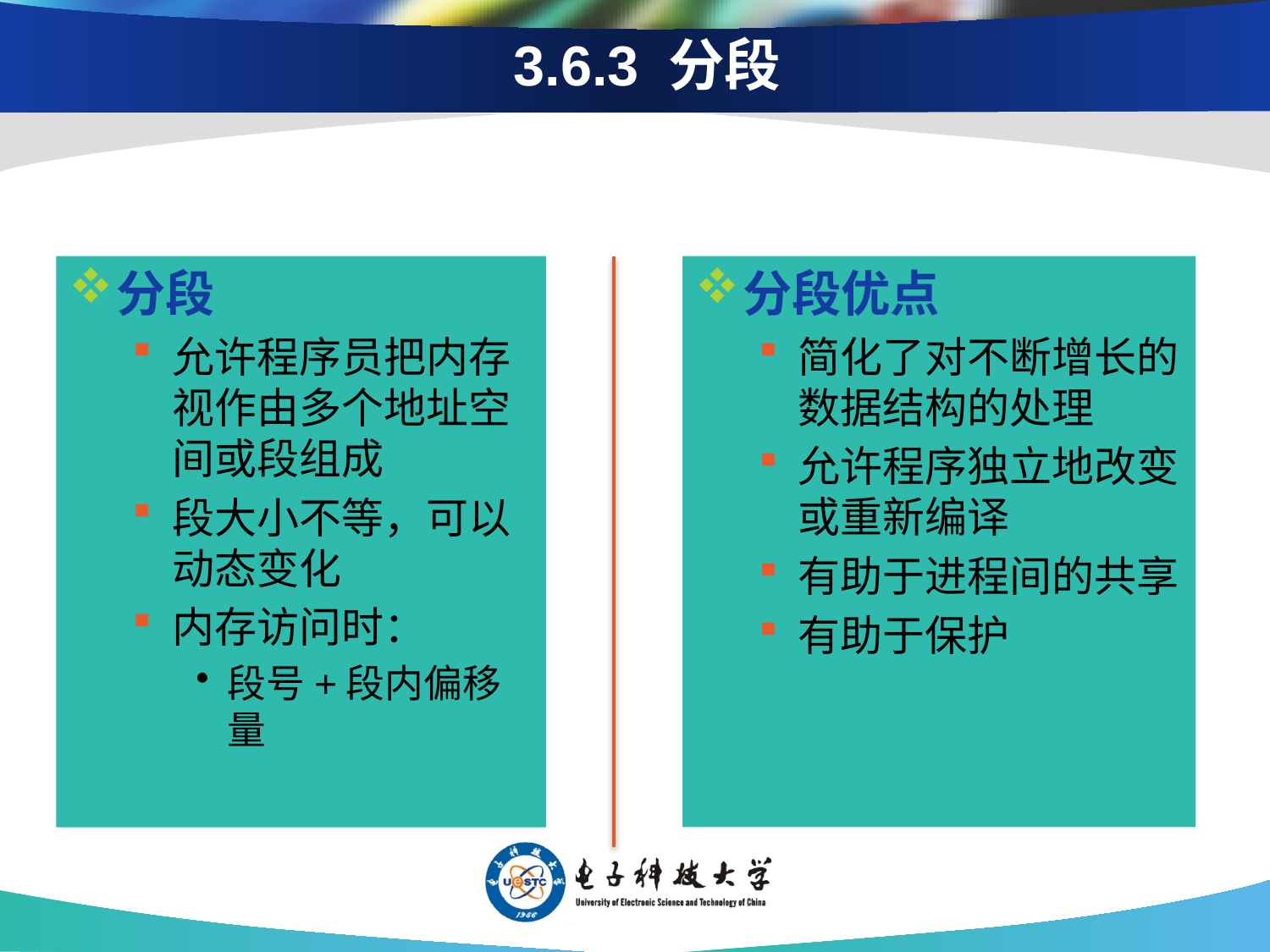

# 3.6.3 分段
分段
允许程序员把内存视作由多个地址空间或段组成
段大小不等，可以动态变化
内存访问时：
段号+段内偏移量
分段优点
简化了对不断增长的数据结构的处理
允许程序独立地改变或重新编译
有助于进程间的共享
有助于保护